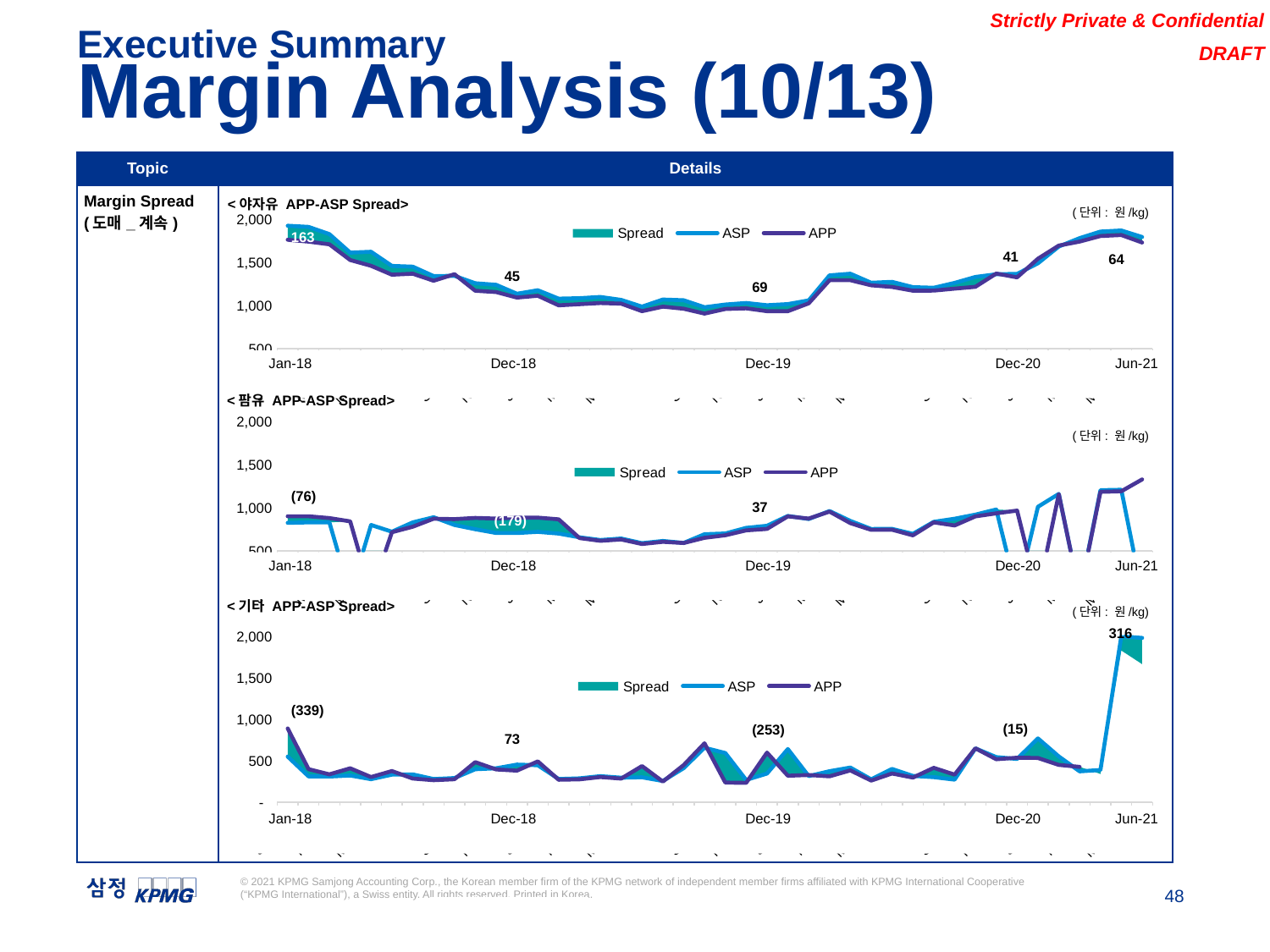

Executive Summary
Margin Analysis (10/13)
| Topic | Details |
| --- | --- |
| Margin Spread (도매\_계속) |  |
<야자유 APP-ASP Spread>
(단위: 원/kg)

### Chart

| Category | Hidden Base | Spread | ASP | APP |
|---|---|---|---|---|
| 43101 | 1766.2020621536774 | 162.9152714423235 | 1929.117333596001 | 1766.2020621536774 |
| 43132 | 1744.401418932328 | 170.97911632497176 | 1915.3805352572997 | 1744.401418932328 |
| 43160 | 1713.3900008334624 | 118.04970209540784 | 1831.4397029288702 | 1713.3900008334624 |
| 43191 | 1531.0861795075457 | 86.17630753601748 | 1617.2624870435632 | 1531.0861795075457 |
| 43221 | 1463.8583519797646 | 163.22784168512135 | 1627.086193664886 | 1463.8583519797646 |
| 43252 | 1360.891831126655 | 102.09470042954968 | 1462.9865315562047 | 1360.891831126655 |
| 43282 | 1372.2918223949769 | 82.0319710031306 | 1454.3237933981075 | 1372.2918223949769 |
| 43313 | 1290.576 | 54.31868454346977 | 1344.8946845434698 | 1290.576 |
| 43344 | 1366.51376146789 | -19.198309154211756 | 1347.3154523136782 | 1366.51376146789 |
| 43374 | 1174.458014941226 | 87.15777060078835 | 1261.6157855420145 | 1174.458014941226 |
| 43405 | 1159.4117647058824 | 83.99243718777575 | 1243.4042018936582 | 1159.4117647058824 |
| 43435 | 1094.96 | 44.71496017097343 | 1139.6749601709735 | 1094.96 |
| 43466 | 1116.6698674860763 | 63.49782688389678 | 1180.167694369973 | 1116.6698674860763 |
| 43497 | 1005.4125223791526 | 77.50617465609355 | 1082.9186970352462 | 1005.4125223791526 |
| 43525 | 1018.4790909090909 | 69.53473389170063 | 1088.0138248007916 | 1018.4790909090909 |
| 43556 | 1031.7826545815744 | 70.65512851770313 | 1102.4377830992776 | 1031.7826545815744 |
| 43586 | 1024.9955033082804 | 43.346919961958065 | 1068.3424232702384 | 1024.9955033082804 |
| 43617 | 937.5797590680435 | 52.386084078266094 | 989.9658431463096 | 937.5797590680435 |
| 43647 | 990.1909472594467 | 82.29296090312857 | 1072.4839081625753 | 990.1909472594467 |
| 43678 | 965.8782176848163 | 98.72927810217402 | 1064.6074957869903 | 965.8782176848163 |
| 43709 | 909.6415327564895 | 73.41101483051307 | 983.0525475870026 | 909.6415327564895 |
| 43739 | 963.0 | 51.856136471331524 | 1014.8561364713315 | 963.0 |
| 43770 | 970.47954725973 | 61.80372262987794 | 1032.283269889608 | 970.47954725973 |
| 43800 | 937.7427643889991 | 68.904791513786 | 1006.6475559027851 | 937.7427643889991 |
| 43831 | 937.7427643889991 | 81.88823481258589 | 1019.630999201585 | 937.7427643889991 |
| 43862 | 1028.25 | 34.60677956224799 | 1062.856779562248 | 1028.25 |
| 43891 | 1297.25 | 56.160901693012875 | 1353.4109016930129 | 1297.25 |
| 43922 | 1297.25 | 75.19051745974298 | 1372.440517459743 | 1297.25 |
| 43952 | 1237.5823451910408 | 29.906598358338215 | 1267.488943549379 | 1237.5823451910408 |
| 43983 | 1218.8333333333333 | 59.27030524220322 | 1278.1036385755365 | 1218.8333333333333 |
| 44013 | 1175.080108839182 | 41.07522284091715 | 1216.1553316800992 | 1175.080108839182 |
| 44044 | 1176.453412039343 | 32.69894975815146 | 1209.1523617974945 | 1176.453412039343 |
| 44075 | 1198.9893143365985 | 66.78650636358702 | 1265.7758207001855 | 1198.9893143365985 |
| 44105 | 1220.1605443142153 | 114.73945568578483 | 1334.9 | 1220.1605443142153 |
| 44136 | 1374.0052356020942 | -8.238843615515634 | 1365.7663919865786 | 1374.0052356020942 |
| 44166 | 1329.7488143583337 | 40.679902506197095 | 1370.4287168645308 | 1329.7488143583337 |
| 44197 | 1546.223315277999 | -53.55877694427022 | 1492.6645383337288 | 1546.223315277999 |
| 44228 | 1698.6923208385554 | -11.090295268237014 | 1687.6020255703183 | 1698.6923208385554 |
| 44256 | 1745.0360313731735 | 40.09173015101669 | 1785.1277615241902 | 1745.0360313731735 |
| 44287 | 1809.8 | 51.20417054986024 | 1861.0041705498602 | 1809.8 |
| 44317 | 1821.3456076779944 | 52.75559131049522 | 1874.1011989884896 | 1821.3456076779944 |
| 44348 | 1733.879 | 64.11278132723464 | 1797.9917813272345 | 1733.879 |
163
41
64
45
69
Jan-18
Dec-18
Dec-19
Dec-20
Jun-21

<팜유 APP-ASP Spread>

### Chart

| Category | Hidden Base | Spread | ASP | APP |
|---|---|---|---|---|
| 43101 | 900.7281629384977 | -75.72816293849769 | 825.0 | 900.7281629384977 |
| 43132 | 900.7281629384977 | -70.72816293849769 | 830.0 | 900.7281629384977 |
| 43160 | 880.105412 | -50.105412 | 830.0 | 880.105412 |
| 43191 | 841.808913370055 | None | None | 841.808913370055 |
| 43221 | None | None | 800.0 | None |
| 43252 | 715.6445336806744 | 5.355466319325615 | 721.0 | 715.6445336806744 |
| 43282 | 780.0 | 50.0 | 830.0 | 780.0 |
| 43313 | 872.7404445027207 | 17.25955549727928 | 890.0 | 872.7404445027207 |
| 43344 | 867.7055822695208 | -67.70558226952085 | 800.0 | 867.7055822695208 |
| 43374 | 881.925032712998 | -131.92503271299802 | 750.0 | 881.925032712998 |
| 43405 | 873.9923523766743 | -167.42283446071463 | 706.5695179159596 | 873.9923523766743 |
| 43435 | 885.0148951508727 | -179.11639757604723 | 705.8984975748255 | 885.0148951508727 |
| 43466 | 885.0148951508727 | -165.564161810977 | 719.4507333398957 | 885.0148951508727 |
| 43497 | 865.4911452742399 | -165.4911452742399 | 700.0 | 865.4911452742399 |
| 43525 | 647.5097486633452 | 8.89116163031997 | 656.4009102936652 | 647.5097486633452 |
| 43556 | 615.5759492013096 | 9.346291512602306 | 624.922240713912 | 615.5759492013096 |
| 43586 | 631.2619843993605 | 11.076129246415007 | 642.3381136457755 | 631.2619843993605 |
| 43617 | 578.7579917112761 | 9.787160640971138 | 588.5451523522472 | 578.7579917112761 |
| 43647 | 603.8844888244204 | 10.168154203641393 | 614.0526430280618 | 603.8844888244204 |
| 43678 | 590.3256883790763 | 1.0022510725660823 | 591.3279394516424 | 590.3256883790763 |
| 43709 | 650.6770576975663 | 41.48336512679566 | 692.160422824362 | 650.6770576975663 |
| 43739 | 679.9162983795367 | 21.11052318478687 | 701.0268215643235 | 679.9162983795367 |
| 43770 | 736.6021653996775 | 29.7166551485833 | 766.3188205482608 | 736.6021653996775 |
| 43800 | 754.2806818181818 | 36.6521080197175 | 790.9327898378993 | 754.2806818181818 |
| 43831 | 900.0 | 5.153794818904316 | 905.1537948189043 | 900.0 |
| 43862 | 874.2961635508517 | -4.976387238846996 | 869.3197763120047 | 874.2961635508517 |
| 43891 | 955.1002803851975 | 6.613096285118104 | 961.7133766703156 | 955.1002803851975 |
| 43922 | 821.6378104479476 | 25.23205903587973 | 846.8698694838273 | 821.6378104479476 |
| 43952 | 742.7968586868616 | 10.615702891688443 | 753.41256157855 | 742.7968586868616 |
| 43983 | 744.6615974232237 | 9.92243511072013 | 754.5840325339439 | 744.6615974232237 |
| 44013 | 679.06562828205 | 17.79950489097064 | 696.8651331730207 | 679.06562828205 |
| 44044 | 830.0 | 6.487327543365609 | 836.4873275433656 | 830.0 |
| 44075 | 794.299419042676 | 78.38788342990244 | 872.6873024725785 | 794.299419042676 |
| 44105 | 900.0 | 20.0 | 920.0 | 900.0 |
| 44136 | 935.0 | 45.0 | 980.0 | 935.0 |
| 44166 | 967.3111014108176 | None | None | 967.3111014108176 |
| 44197 | None | None | 1010.9546798790664 | None |
| 44228 | 1157.5535282480212 | 3.3546812409915674 | 1160.9082094890127 | 1157.5535282480212 |
| 44256 | None | None | None | None |
| 44287 | 1184.559432130166 | 18.78079325910676 | 1203.3402253892727 | 1184.559432130166 |
| 44317 | 1191.0062126227515 | 17.626048374941547 | 1208.632260997693 | 1191.0062126227515 |
| 44348 | 1328.7660565978633 | None | None | 1328.7660565978633 |
(단위: 원/kg)

(76)
37
(179)
Jan-18
Dec-18
Dec-19
Dec-20
Jun-21

256
<기타 APP-ASP Spread>
(단위: 원/kg)
316

[unsupported chart]

(339)
(15)
(253)
73
Jan-18
Dec-18
Dec-19
Dec-20
Jun-21